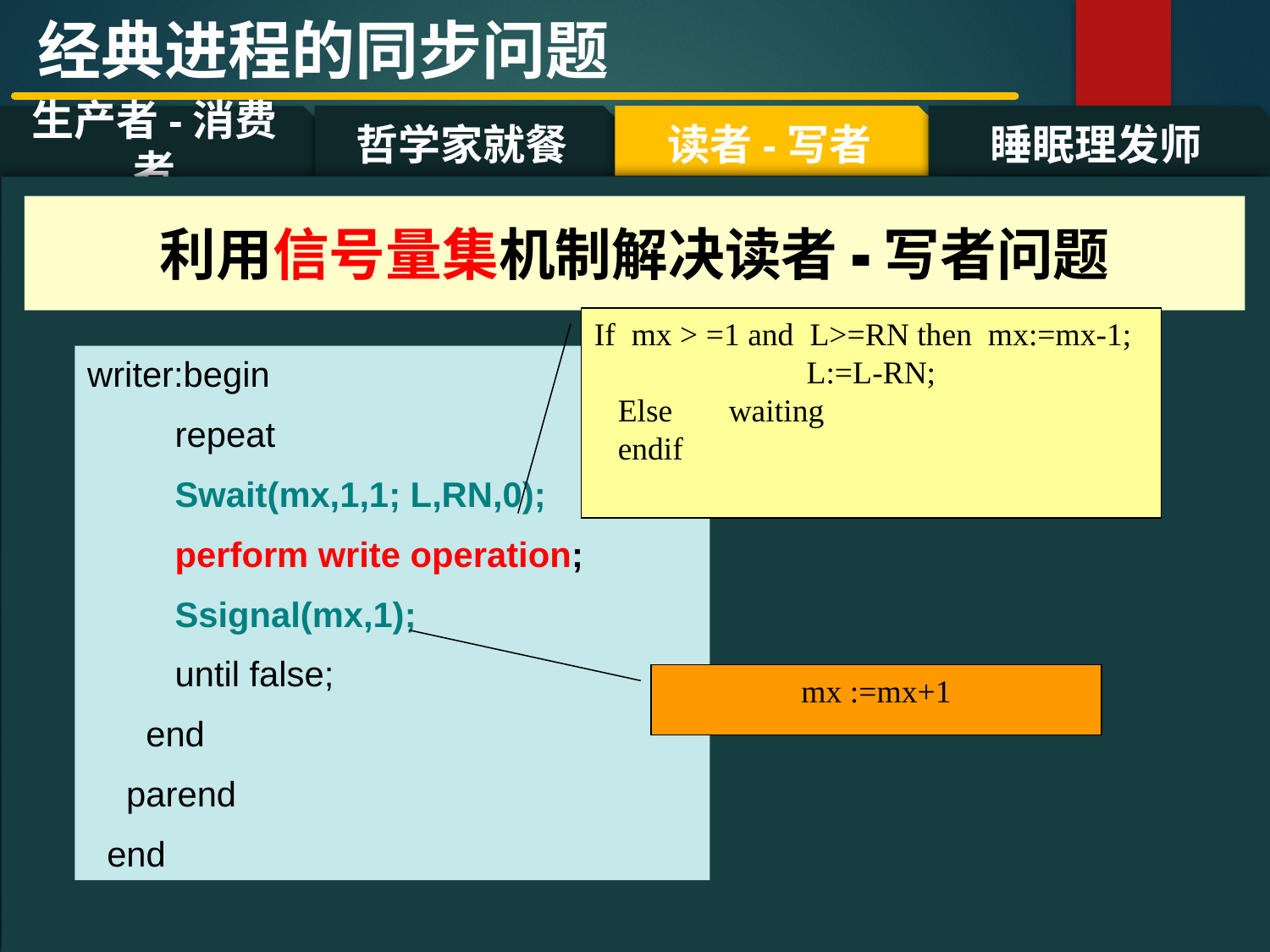

经典进程的同步问题
哲学家就餐
读者-写者
睡眠理发师
生产者-消费者
#
利用信号量集机制解决读者-写者问题
If  mx > =1 and  L>=RN then  mx:=mx-1;   L:=L-RN;
   Else       waiting
   endif
writer:begin
         repeat
         Swait(mx,1,1; L,RN,0);
         perform write operation;
         Ssignal(mx,1);
         until false;
      end
    parend
  end
mx :=mx+1